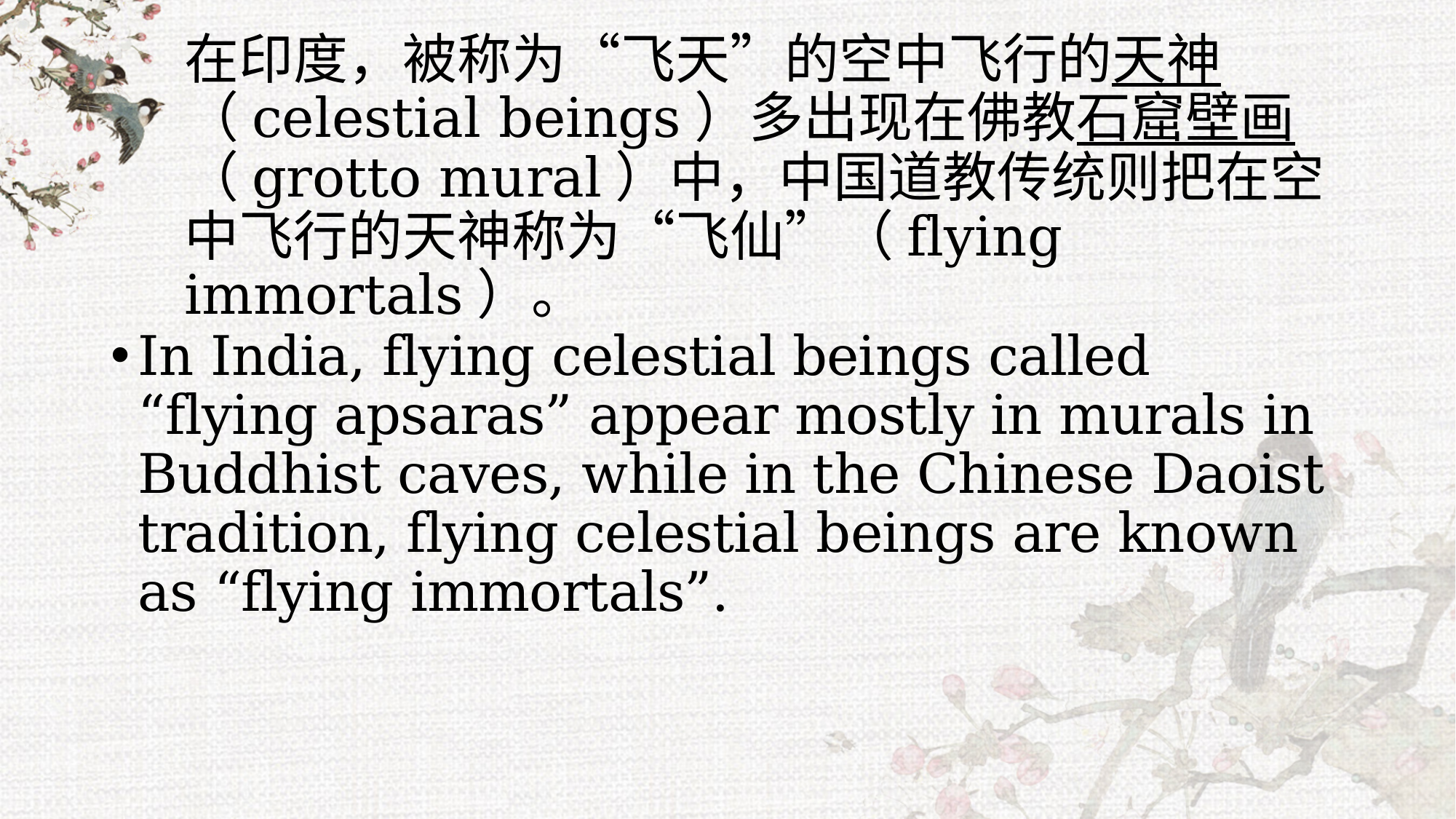

# 在印度，被称为“飞天”的空中飞行的天神（celestial beings）多出现在佛教石窟壁画（grotto mural）中，中国道教传统则把在空中飞行的天神称为“飞仙”（flying immortals）。
In India, flying celestial beings called “flying apsaras” appear mostly in murals in Buddhist caves, while in the Chinese Daoist tradition, flying celestial beings are known as “flying immortals”.